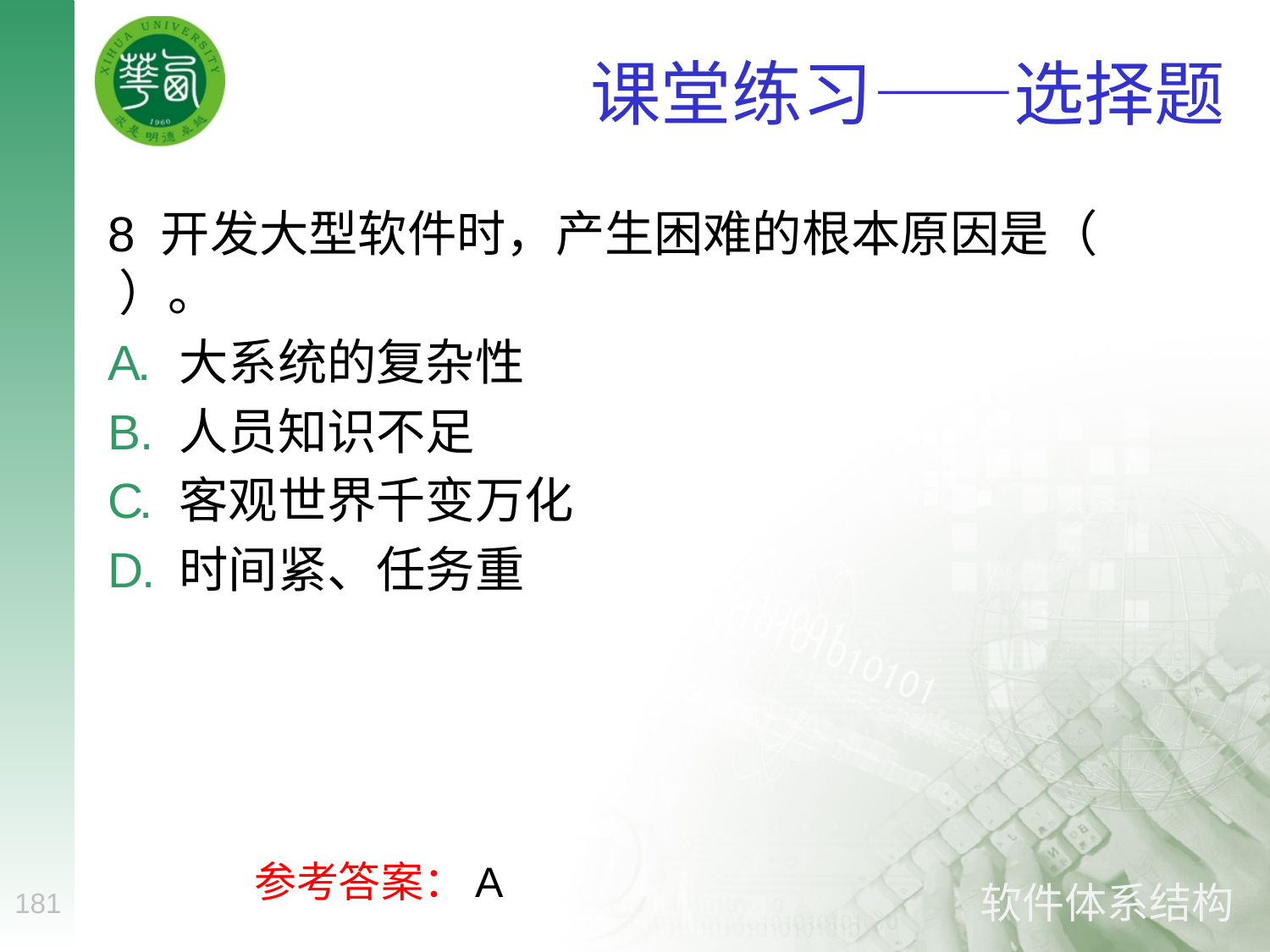

# 课堂练习——选择题
8 开发大型软件时，产生困难的根本原因是（    ）。
大系统的复杂性
人员知识不足
客观世界千变万化
时间紧、任务重

参考答案：A
181